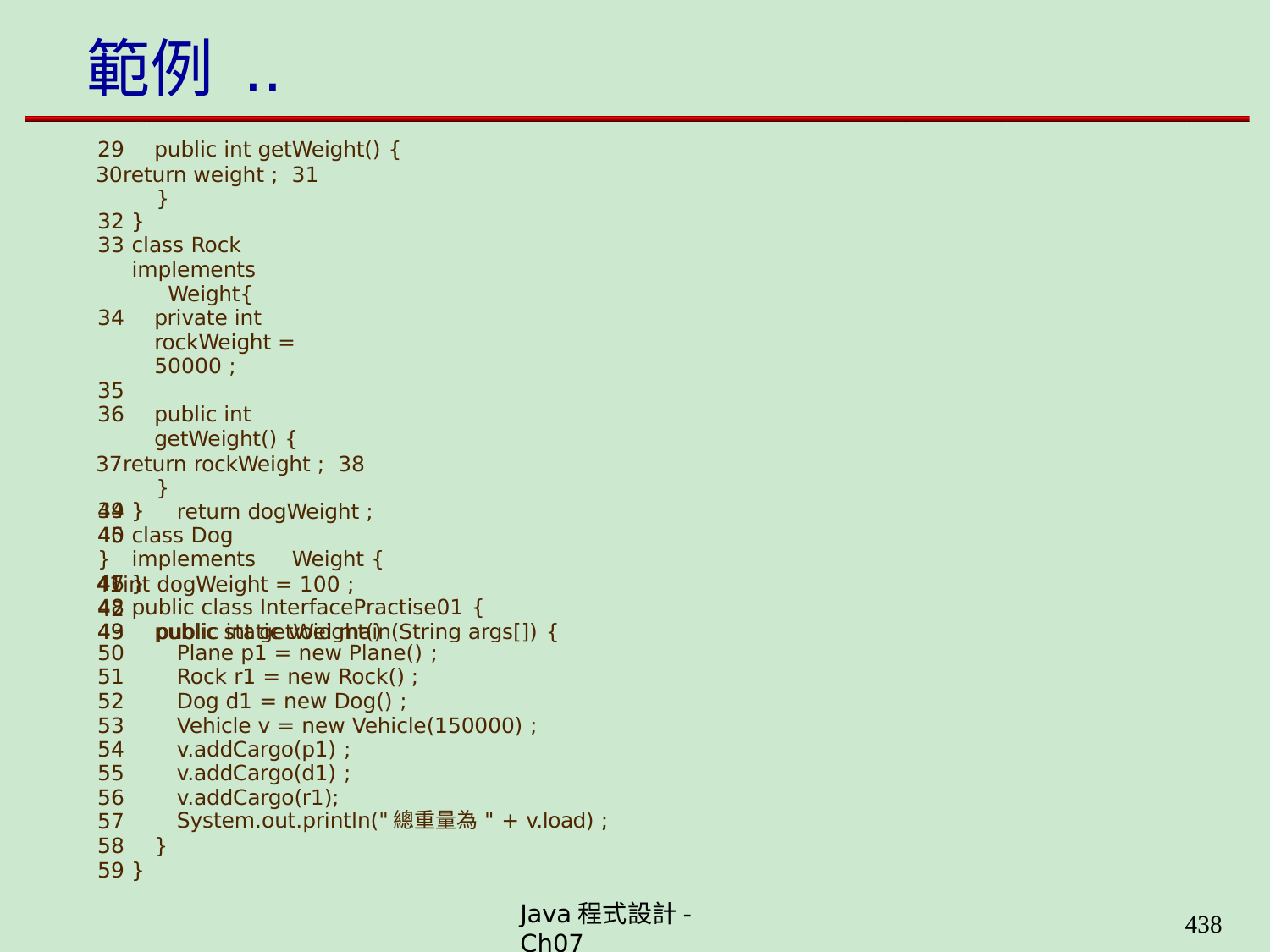

# 範例 ..
public int getWeight() {
return weight ;  31	}
32 }
class Rock  implements	Weight{
private int rockWeight = 50000 ;
35
public int getWeight() {
return rockWeight ;  38	}
39 }
class Dog	implements	Weight {
int dogWeight = 100 ;  42
43	public int getWeight() {
44
45	}
46 }
return dogWeight ;
47
public class InterfacePractise01 {
public static void main(String args[]) {
| 50 |  | Plane p1 = new Plane() ; |
| --- | --- | --- |
| 51 |  | Rock r1 = new Rock() ; |
| 52 |  | Dog d1 = new Dog() ; |
| 53 |  | Vehicle v = new Vehicle(150000) ; |
| 54 |  | v.addCargo(p1) ; |
| 55 |  | v.addCargo(d1) ; |
| 56 |  | v.addCargo(r1); |
| 57 |  | System.out.println("總重量為" + v.load) ; |
| 58 | } |  |
| 59 } |  |  |
Java程式設計-Ch07
438